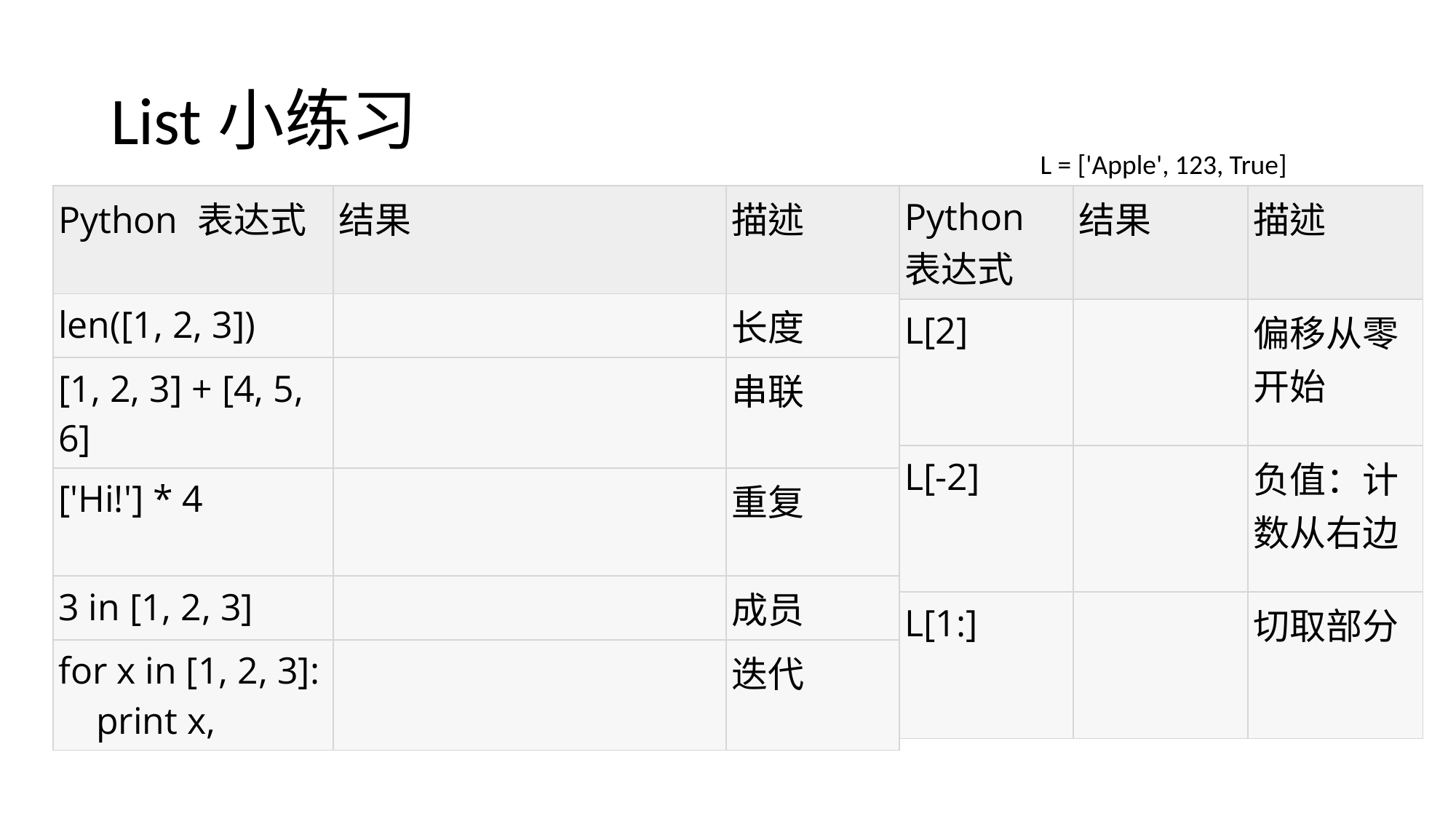

# List小练习
L = ['Apple', 123, True]
| Python 表达式 | 结果 | 描述 |
| --- | --- | --- |
| len([1, 2, 3]) |  | 长度 |
| [1, 2, 3] + [4, 5, 6] |  | 串联 |
| ['Hi!'] \* 4 |  | 重复 |
| 3 in [1, 2, 3] |  | 成员 |
| for x in [1, 2, 3]: print x, |  | 迭代 |
| Python 表达式 | 结果 | 描述 |
| --- | --- | --- |
| L[2] |  | 偏移从零开始 |
| L[-2] |  | 负值：计数从右边 |
| L[1:] |  | 切取部分 |